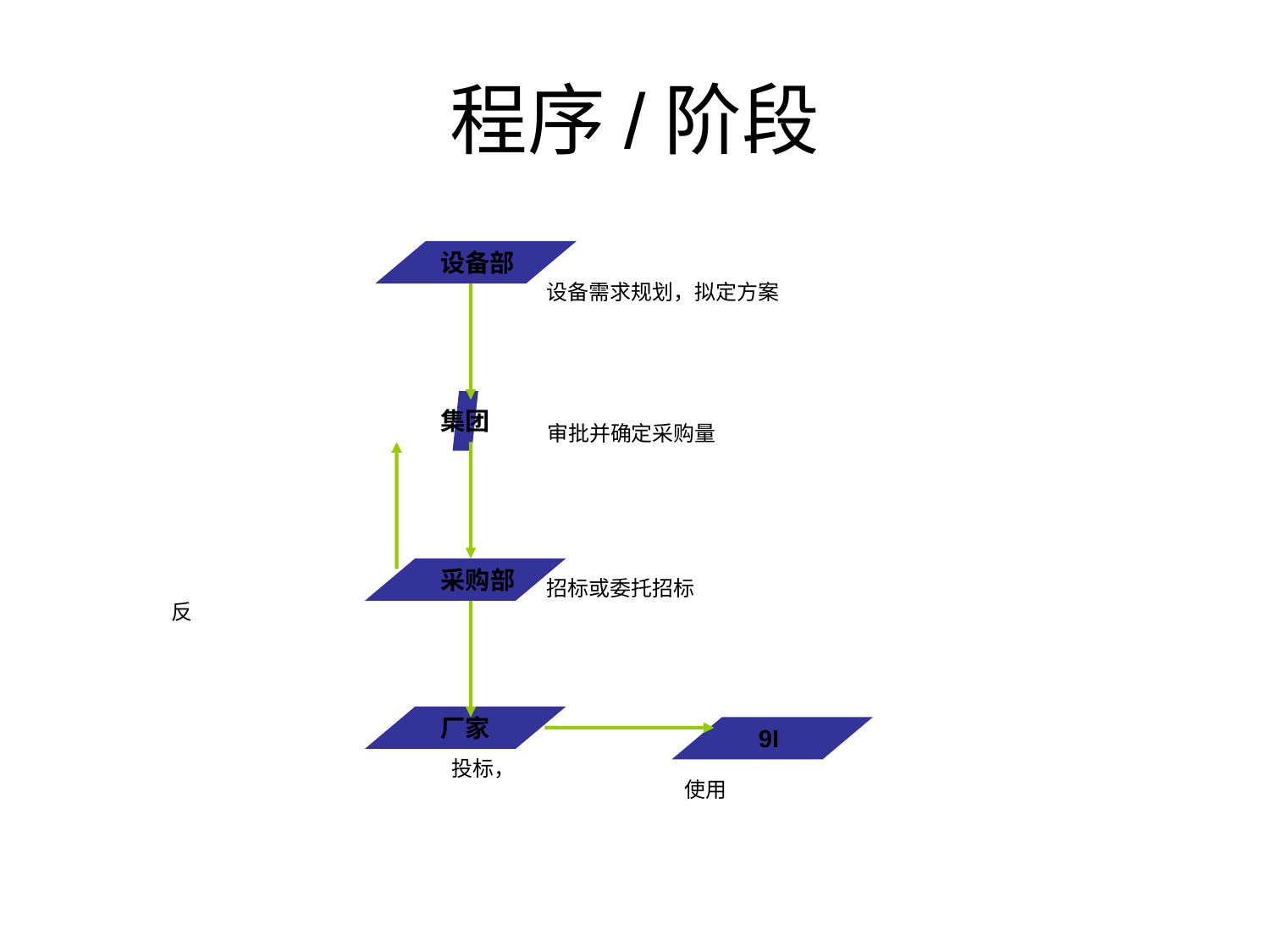

# 程序/阶段

设备部
设备需求规划，拟定方案

集团
审批并确定采购量

采购部
招标或委托招标

厂家

9I

投标，
使用
反